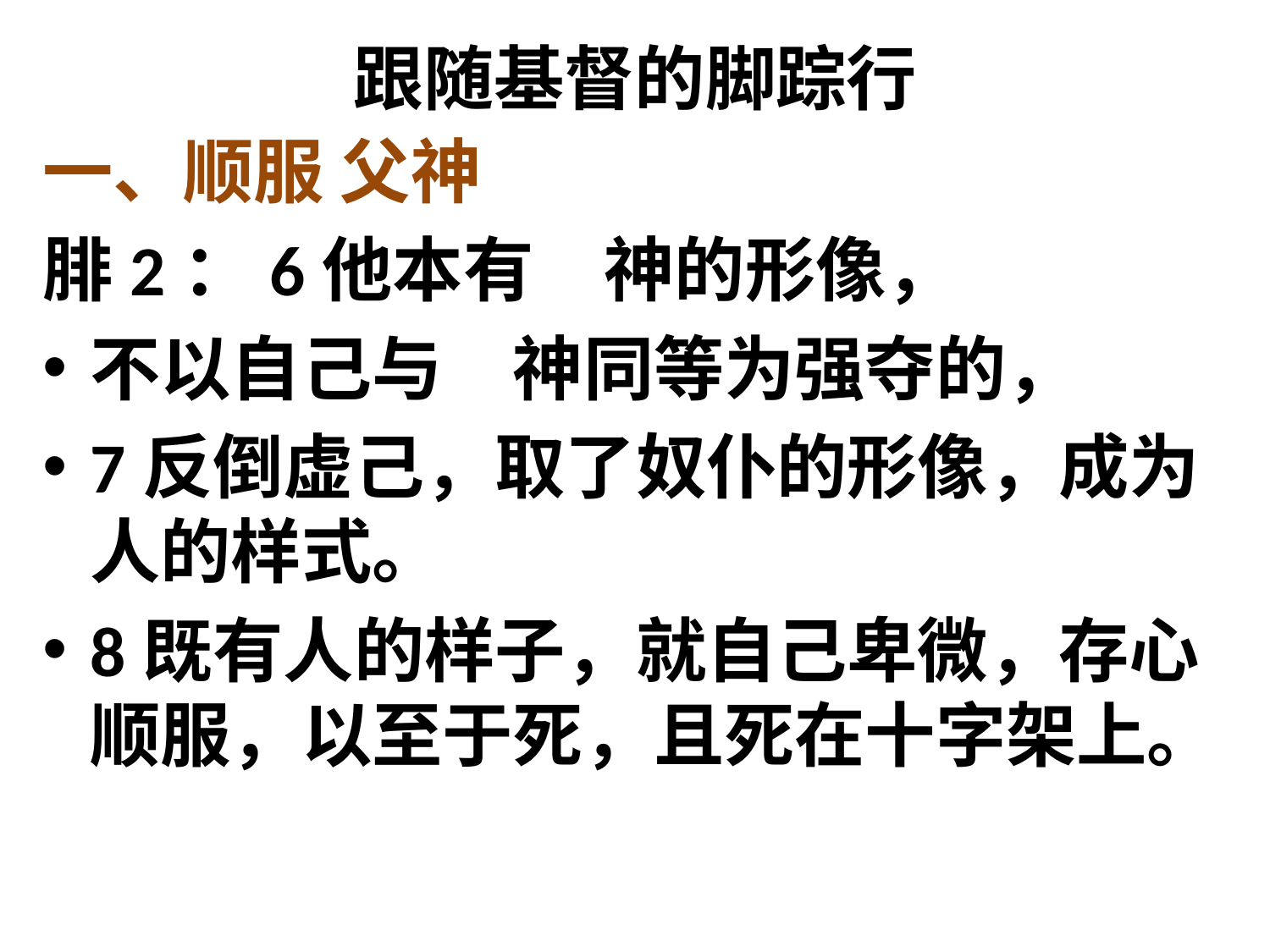

# 跟随基督的脚踪行
一、顺服 父神
腓2：6他本有　神的形像，
不以自己与　神同等为强夺的，
7反倒虚己，取了奴仆的形像，成为人的样式。
8既有人的样子，就自己卑微，存心顺服，以至于死，且死在十字架上。